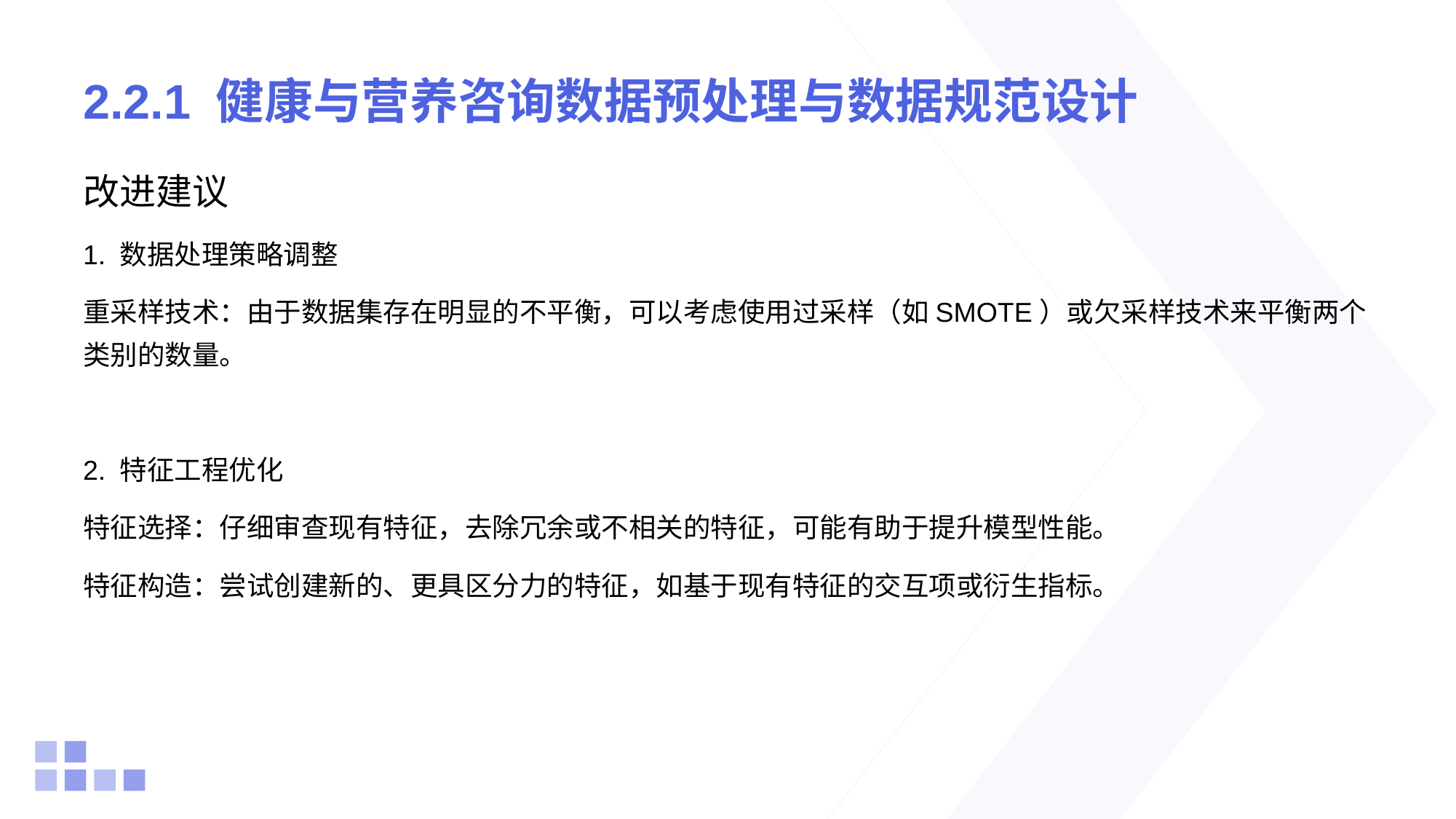

# 2.2.1 健康与营养咨询数据预处理与数据规范设计
改进建议
1. 数据处理策略调整
重采样技术：由于数据集存在明显的不平衡，可以考虑使用过采样（如SMOTE）或欠采样技术来平衡两个类别的数量。

2. 特征工程优化
特征选择：仔细审查现有特征，去除冗余或不相关的特征，可能有助于提升模型性能。
特征构造：尝试创建新的、更具区分力的特征，如基于现有特征的交互项或衍生指标。